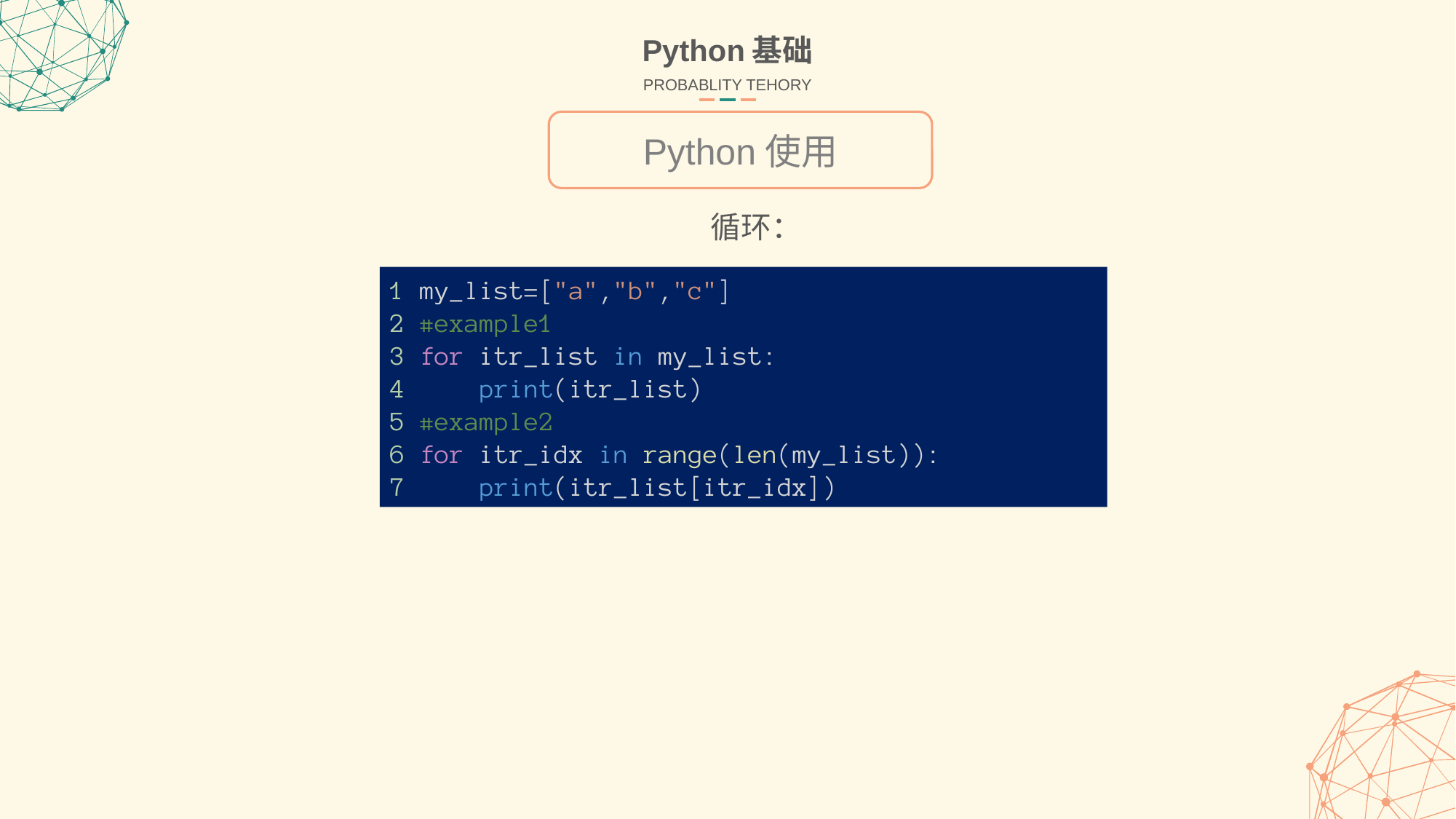

Python基础
PROBABLITY TEHORY
Python使用
循环：

1 my_list=["a","b","c"]
2 #example1
3 for itr_list in my_list:
4     print(itr_list)
5 #example2
6 for itr_idx in range(len(my_list)):
7     print(itr_list[itr_idx])